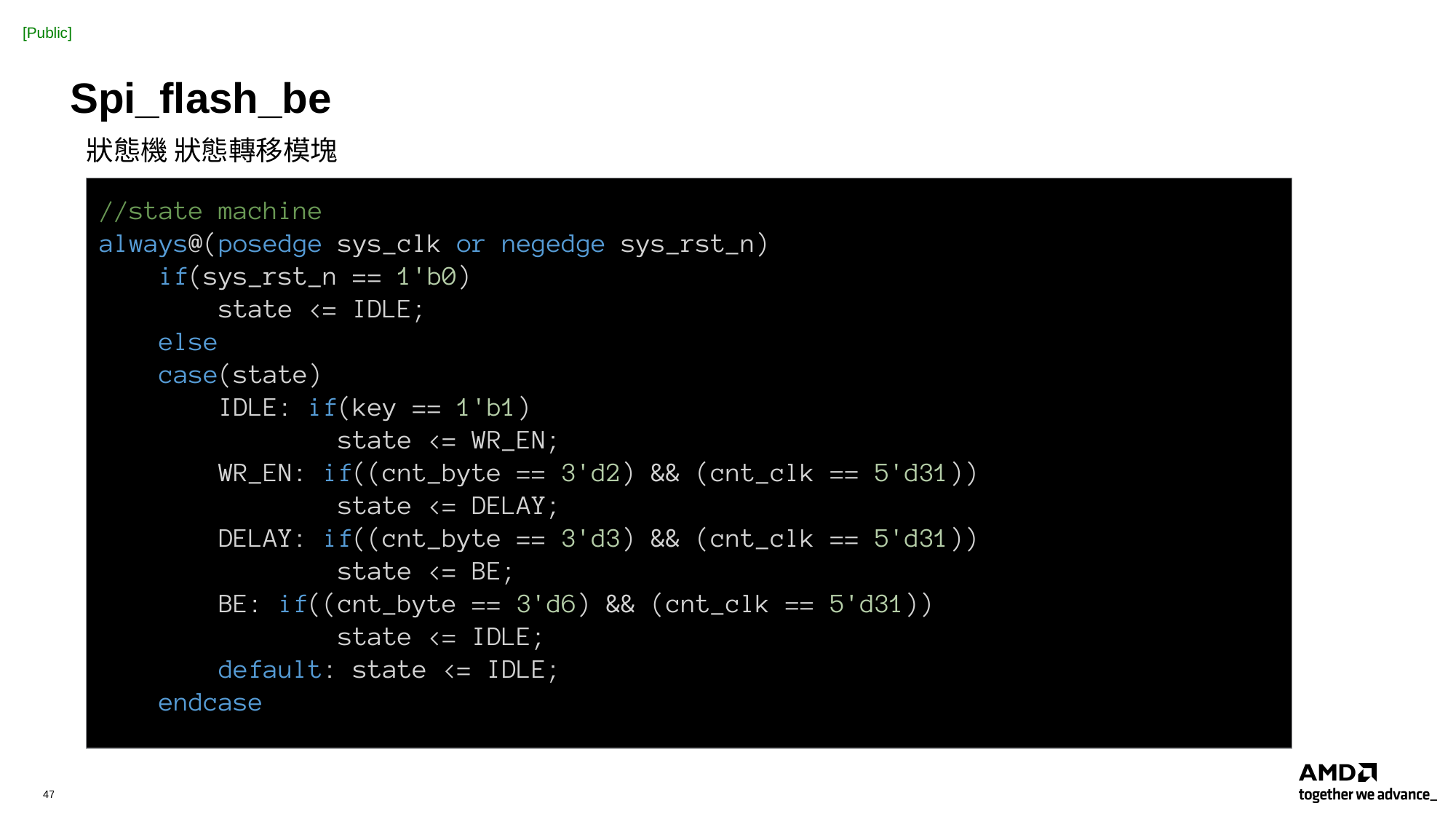

# Spi_flash_be
狀態機 狀態轉移模塊

//state machine
always@(posedge sys_clk or negedge sys_rst_n)
    if(sys_rst_n == 1'b0)
        state <= IDLE;
    else
    case(state)
        IDLE: if(key == 1'b1)
                state <= WR_EN;
        WR_EN: if((cnt_byte == 3'd2) && (cnt_clk == 5'd31))
                state <= DELAY;
        DELAY: if((cnt_byte == 3'd3) && (cnt_clk == 5'd31))
                state <= BE;
        BE: if((cnt_byte == 3'd6) && (cnt_clk == 5'd31))
                state <= IDLE;
        default: state <= IDLE;
    endcase